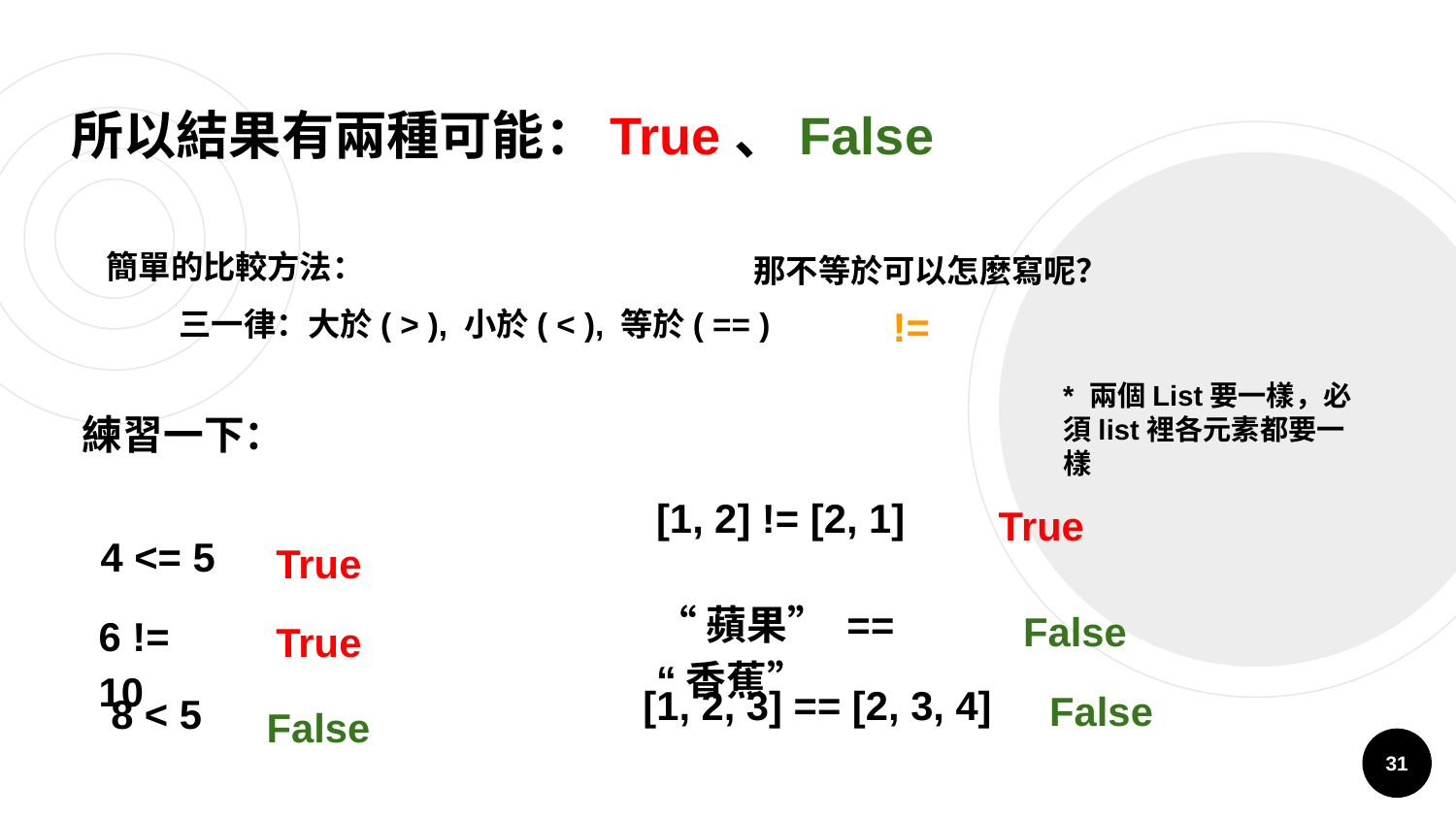

# 所以結果有兩種可能：True、False

簡單的比較方法：
三一律：大於( > ), 小於( < ), 等於( == )

那不等於可以怎麼寫呢？
!=
* 兩個List要一樣，必須list裡各元素都要一樣
練習一下：

[1, 2] != [2, 1]

True
4 <= 5

True

“蘋果” == “香蕉”
6 != 10

False
True
[1, 2, 3] == [2, 3, 4]
8 < 5
False
False
31